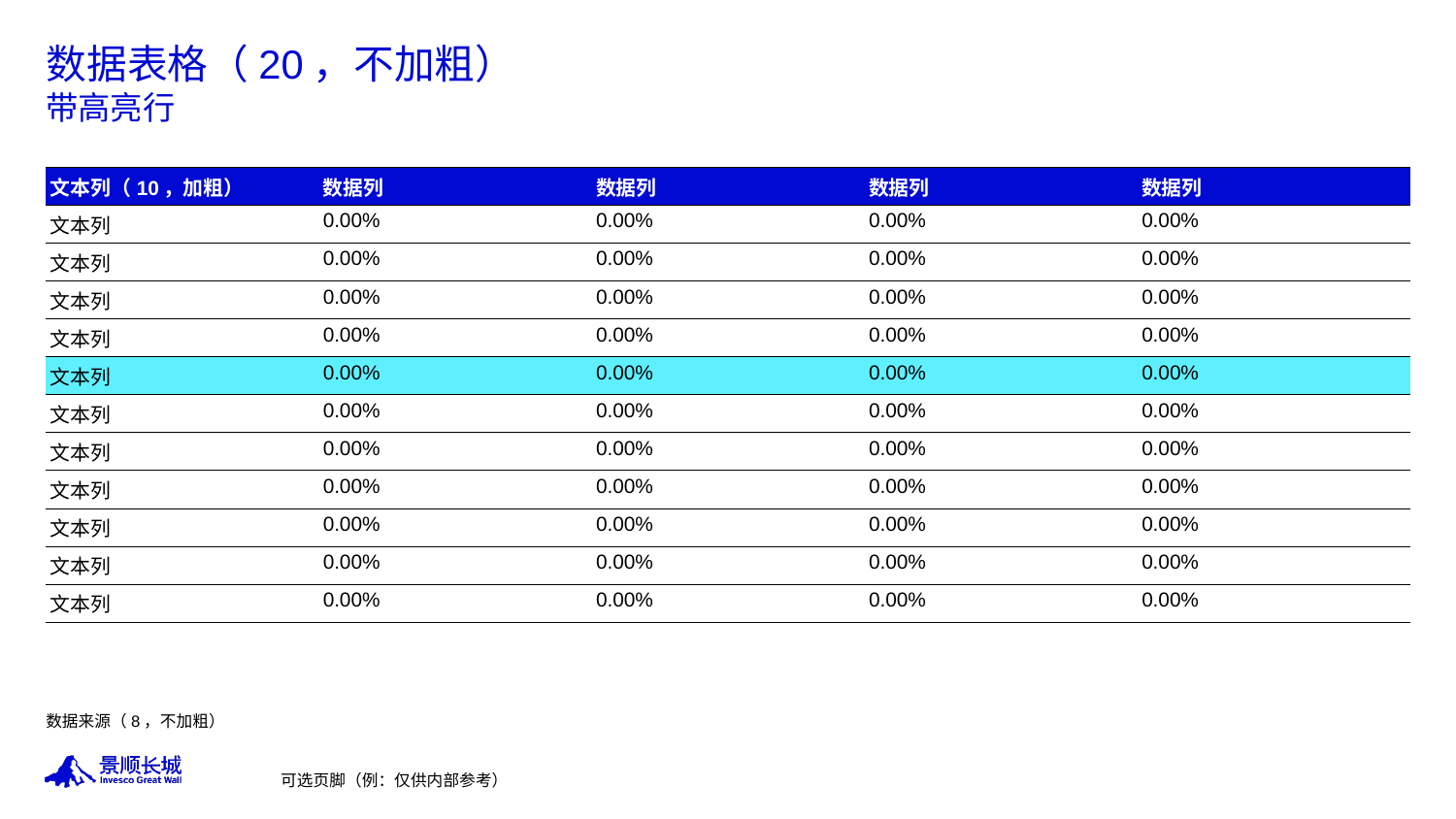

# 数据表格（20，不加粗） 带高亮行
| 文本列（10，加粗） | 数据列 | 数据列 | 数据列 | 数据列 |
| --- | --- | --- | --- | --- |
| 文本列 | 0.00% | 0.00% | 0.00% | 0.00% |
| 文本列 | 0.00% | 0.00% | 0.00% | 0.00% |
| 文本列 | 0.00% | 0.00% | 0.00% | 0.00% |
| 文本列 | 0.00% | 0.00% | 0.00% | 0.00% |
| 文本列 | 0.00% | 0.00% | 0.00% | 0.00% |
| 文本列 | 0.00% | 0.00% | 0.00% | 0.00% |
| 文本列 | 0.00% | 0.00% | 0.00% | 0.00% |
| 文本列 | 0.00% | 0.00% | 0.00% | 0.00% |
| 文本列 | 0.00% | 0.00% | 0.00% | 0.00% |
| 文本列 | 0.00% | 0.00% | 0.00% | 0.00% |
| 文本列 | 0.00% | 0.00% | 0.00% | 0.00% |
数据来源（8，不加粗）
可选页脚（例：仅供内部参考）
82